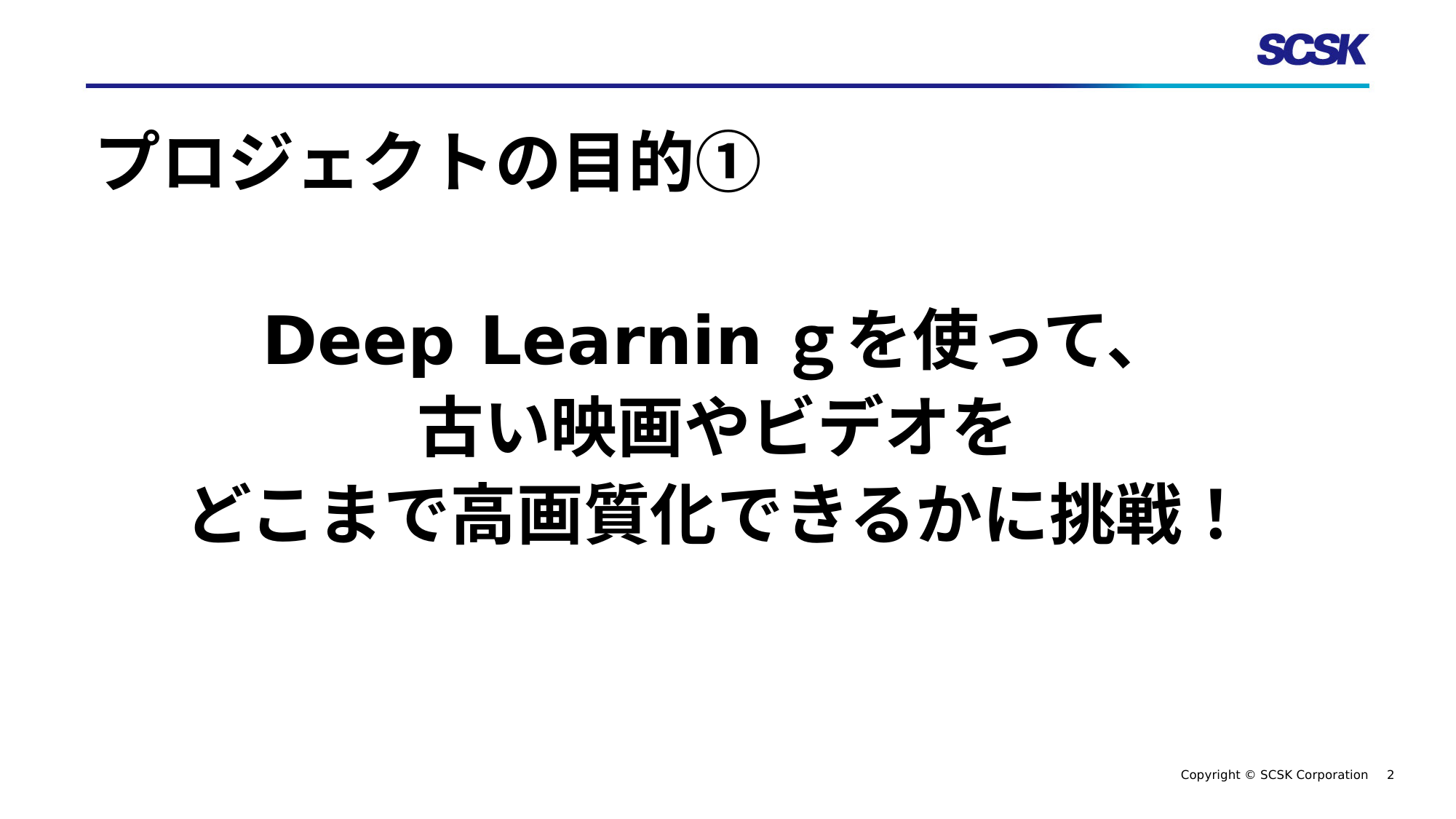

# プロジェクトの目的①
Deep Learninｇを使って、
古い映画やビデオを
どこまで高画質化できるかに挑戦！